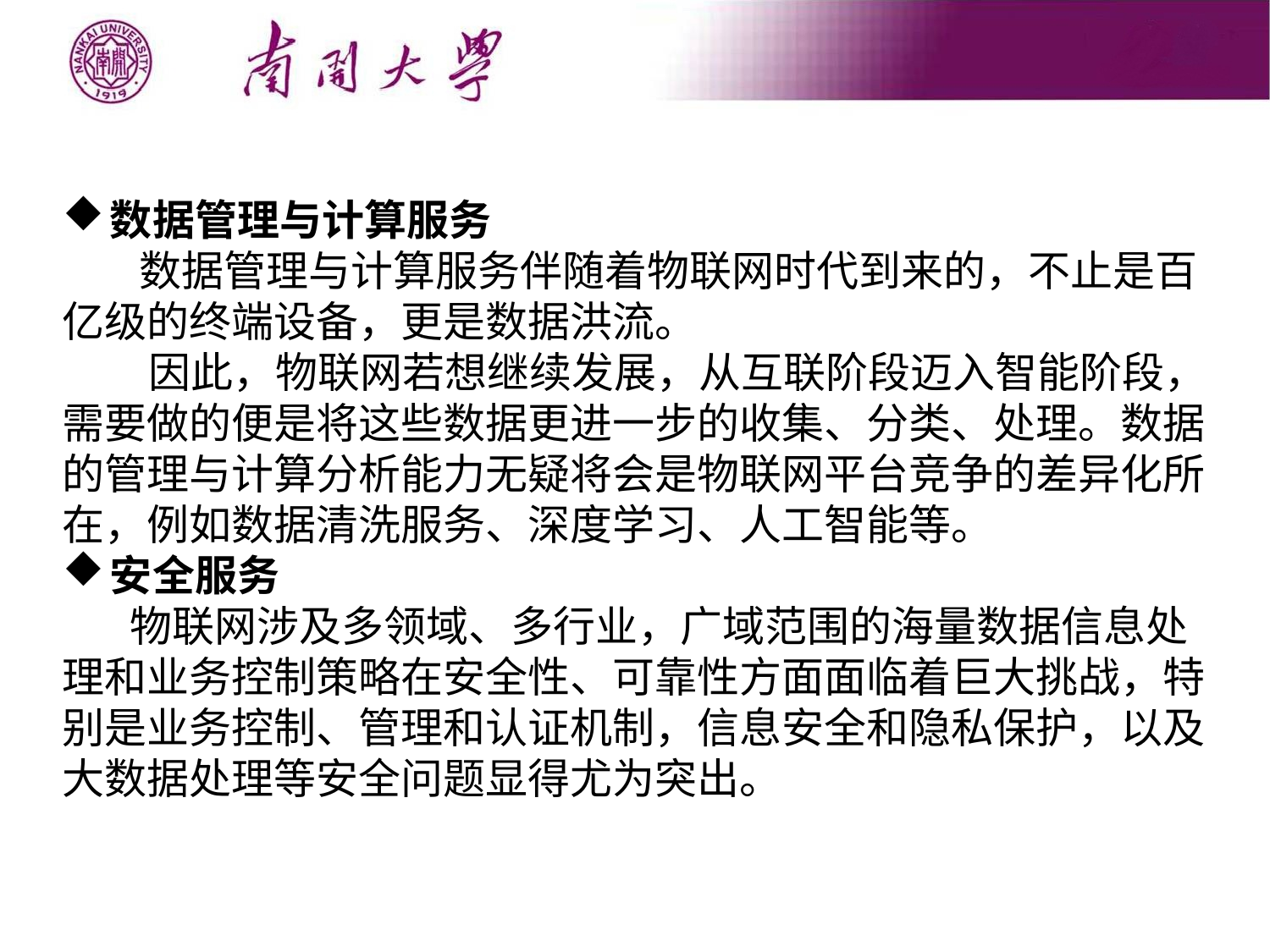

数据管理与计算服务
       数据管理与计算服务伴随着物联网时代到来的，不止是百亿级的终端设备，更是数据洪流。
        因此，物联网若想继续发展，从互联阶段迈入智能阶段，需要做的便是将这些数据更进一步的收集、分类、处理。数据的管理与计算分析能力无疑将会是物联网平台竞争的差异化所在，例如数据清洗服务、深度学习、人工智能等。
安全服务
      物联网涉及多领域、多行业，广域范围的海量数据信息处理和业务控制策略在安全性、可靠性方面面临着巨大挑战，特别是业务控制、管理和认证机制，信息安全和隐私保护，以及大数据处理等安全问题显得尤为突出。